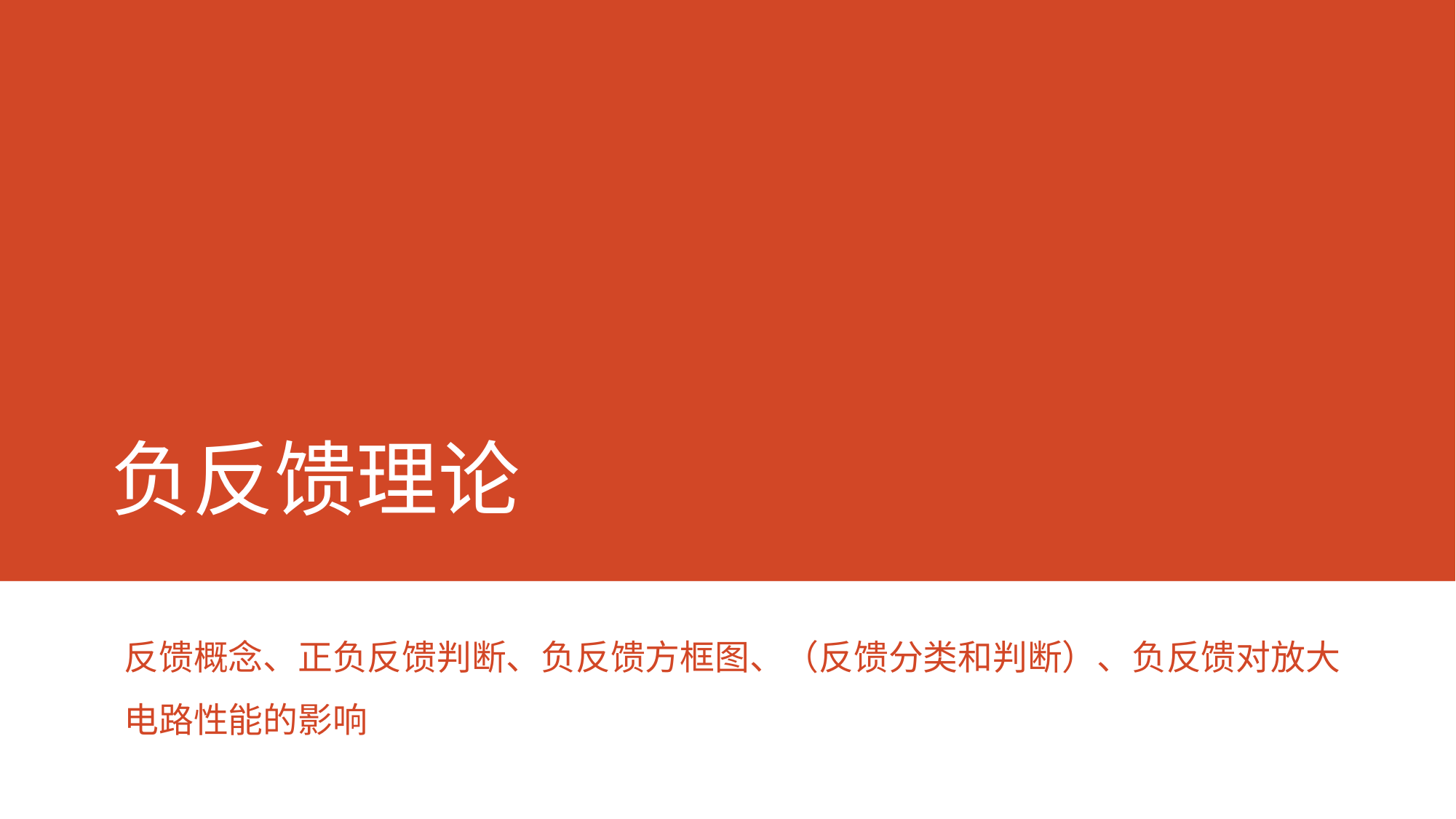

# 负反馈理论
反馈概念、正负反馈判断、负反馈方框图、（反馈分类和判断）、负反馈对放大电路性能的影响